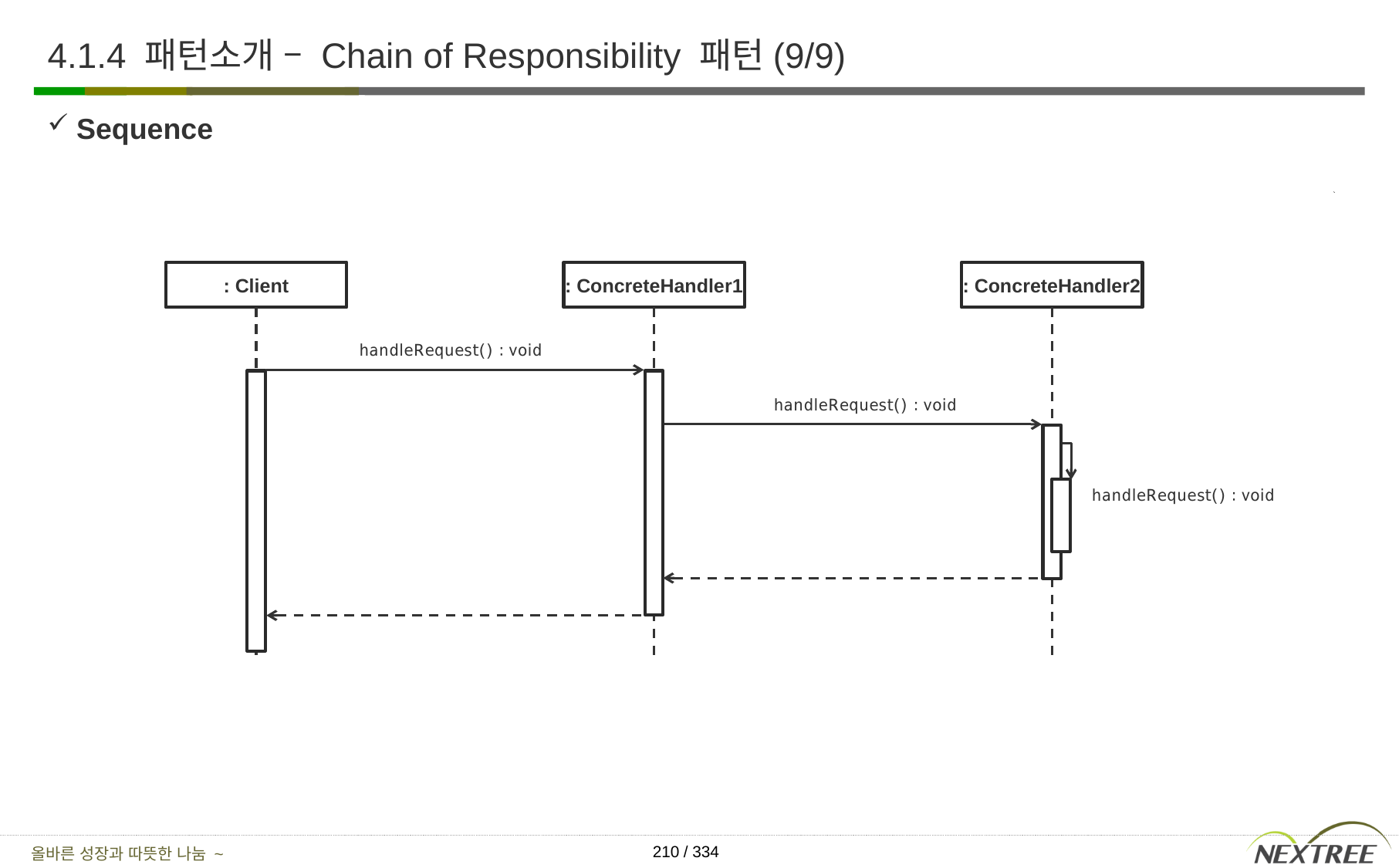

# 4.1.4 패턴소개 – Chain of Responsibility 패턴(9/9)
Sequence
: Client
: ConcreteHandler1
: ConcreteHandler2
handleRequest() : void

handleRequest() : void

handleRequest() : void